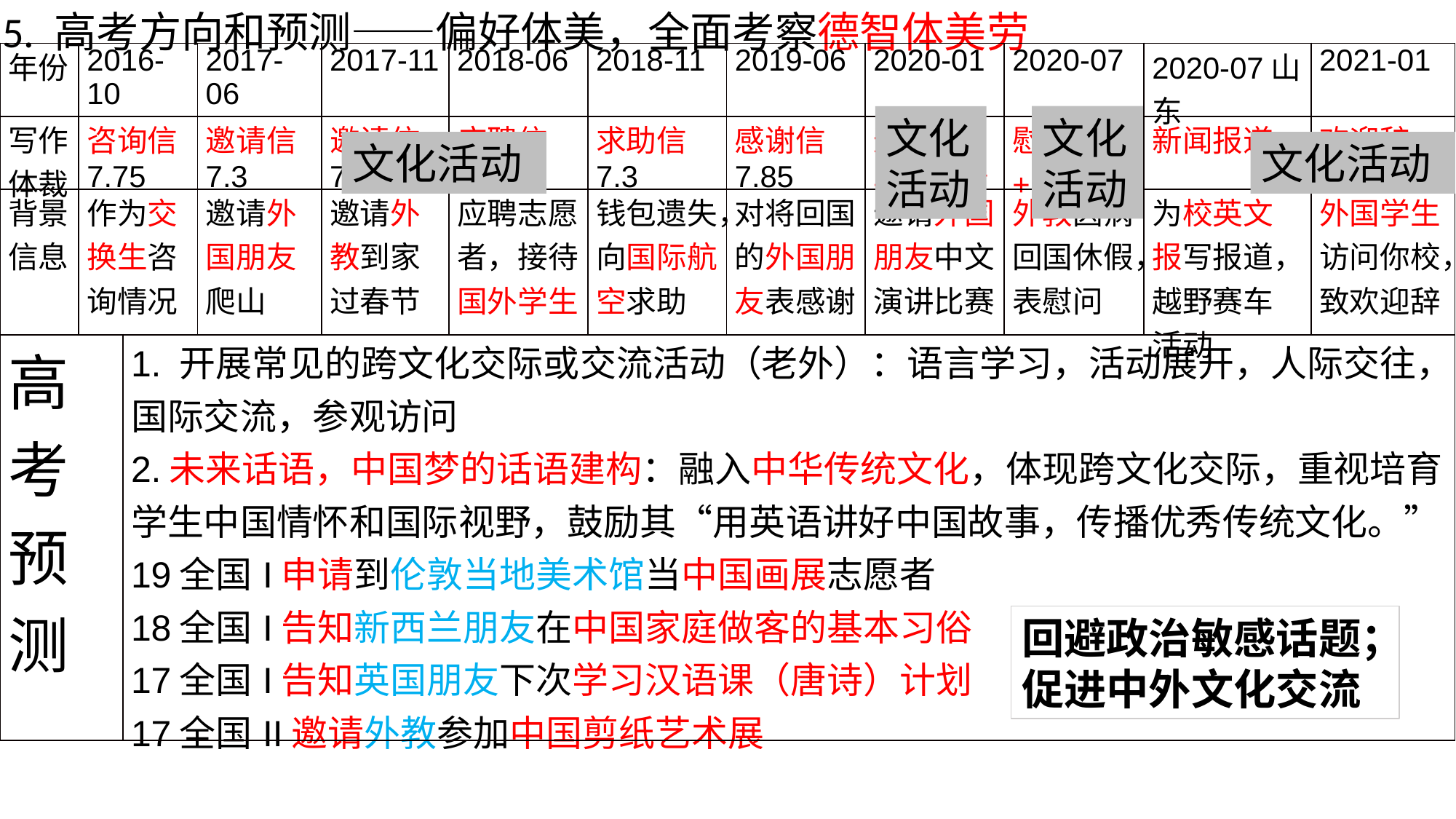

5. 高考方向和预测——偏好体美，全面考察德智体美劳
| 年份 | 2016-10 | 2017-06 | 2017-11 | 2018-06 | 2018-11 | 2019-06 | 2020-01 | 2020-07 | 2020-07山东 | 2021-01 |
| --- | --- | --- | --- | --- | --- | --- | --- | --- | --- | --- |
| 写作体裁 | 咨询信7.75 | 邀请信7.3 | 邀请信7.1 | 应聘信7.05 | 求助信7.3 | 感谢信7.85 | 邀请+告知信 | 慰问+告知信 | 新闻报道 | 欢迎辞 |
| 背景信息 | 作为交换生咨询情况 | 邀请外国朋友爬山 | 邀请外教到家过春节 | 应聘志愿者，接待国外学生 | 钱包遗失，向国际航空求助 | 对将回国的外国朋友表感谢 | 邀请外国朋友中文演讲比赛 | 外教因病回国休假，表慰问 | 为校英文报写报道，越野赛车活动 | 外国学生访问你校，致欢迎辞 |
文化活动
文化活动
文化活动
文化活动
| 高考 预测 | 1. 开展常见的跨文化交际或交流活动（老外）：语言学习，活动展开，人际交往，国际交流，参观访问 2.未来话语，中国梦的话语建构：融入中华传统文化，体现跨文化交际，重视培育学生中国情怀和国际视野，鼓励其“用英语讲好中国故事，传播优秀传统文化。” 19全国I申请到伦敦当地美术馆当中国画展志愿者 18全国I告知新西兰朋友在中国家庭做客的基本习俗 17全国I告知英国朋友下次学习汉语课（唐诗）计划 17全国II邀请外教参加中国剪纸艺术展 |
| --- | --- |
回避政治敏感话题；
促进中外文化交流